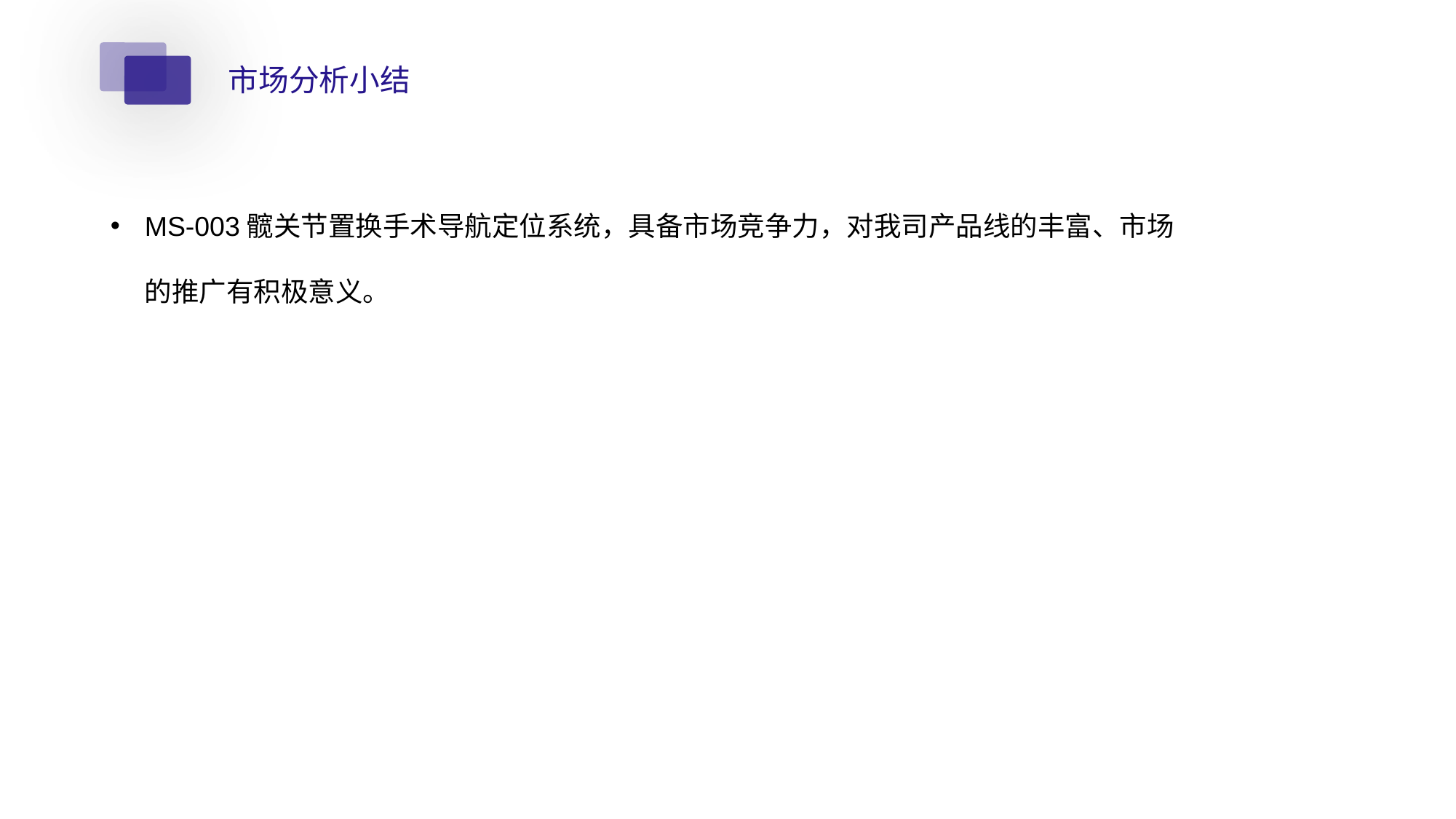

市场分析小结
MS-003髋关节置换手术导航定位系统，具备市场竞争力，对我司产品线的丰富、市场的推广有积极意义。